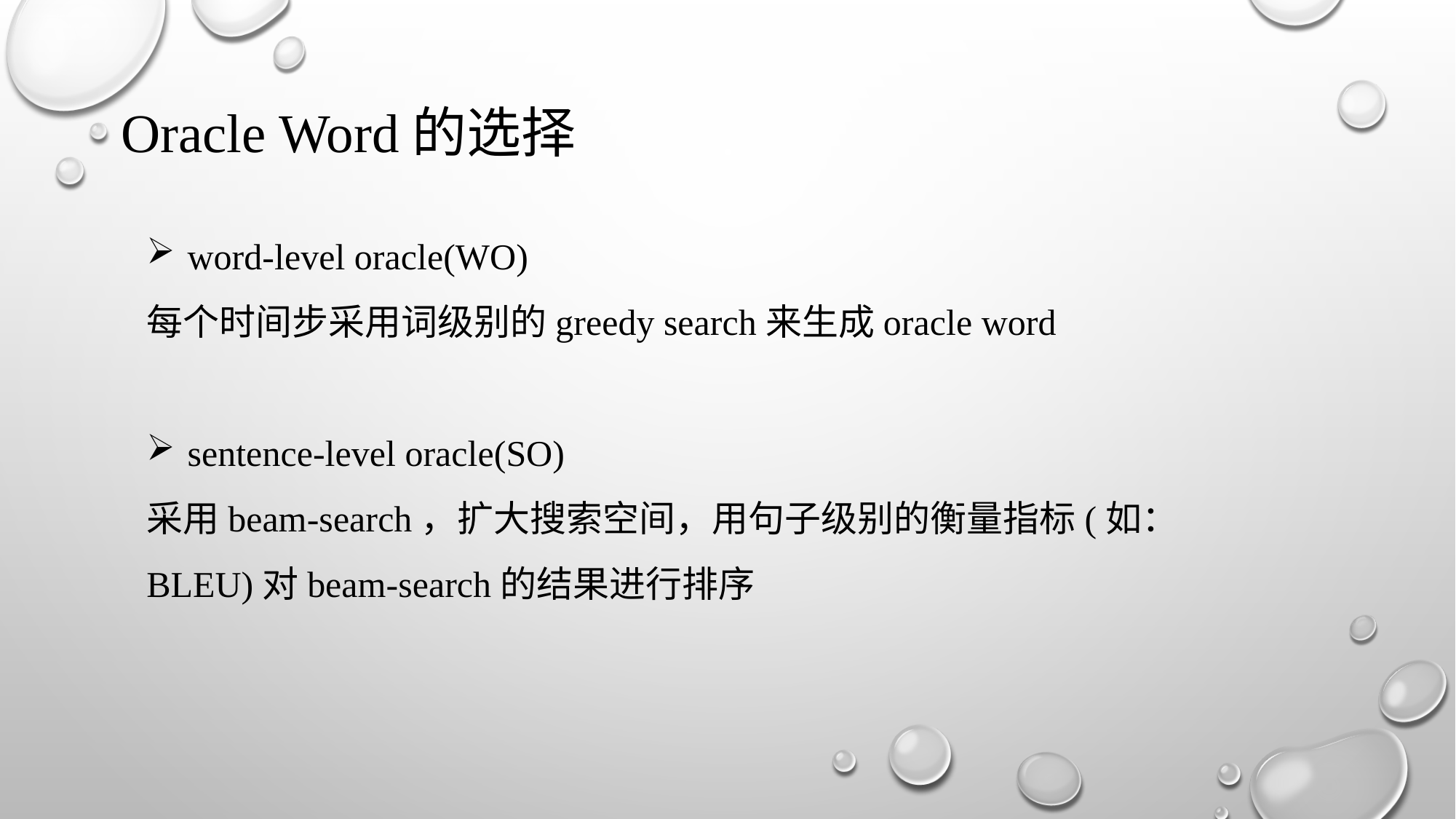

Oracle Word的选择
word-level oracle(WO)
每个时间步采用词级别的greedy search来生成oracle word

sentence-level oracle(SO)
采用beam-search，扩大搜索空间，用句子级别的衡量指标(如：BLEU)对beam-search的结果进行排序